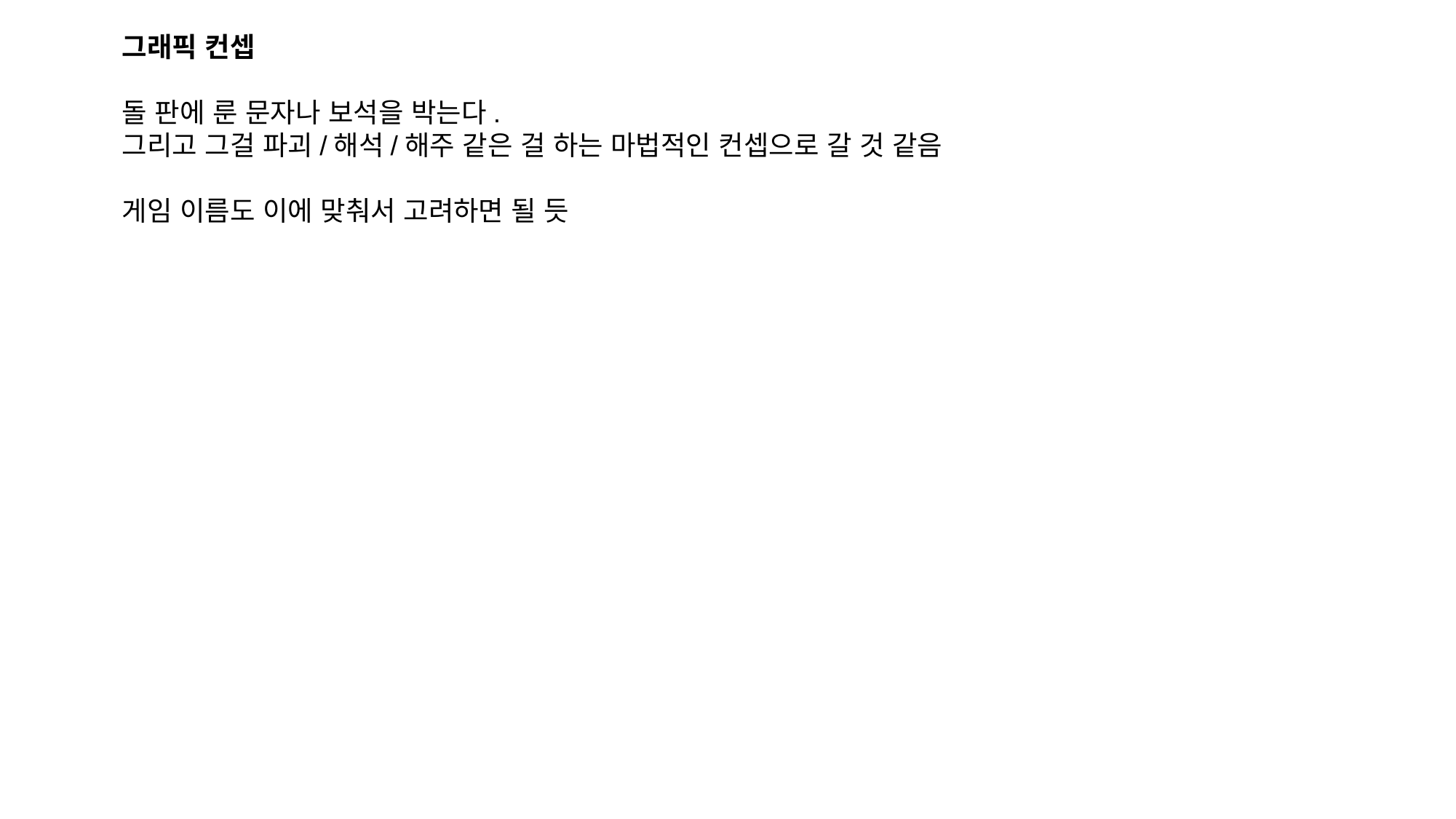

그래픽 컨셉

돌 판에 룬 문자나 보석을 박는다.
그리고 그걸 파괴/해석/해주 같은 걸 하는 마법적인 컨셉으로 갈 것 같음

게임 이름도 이에 맞춰서 고려하면 될 듯